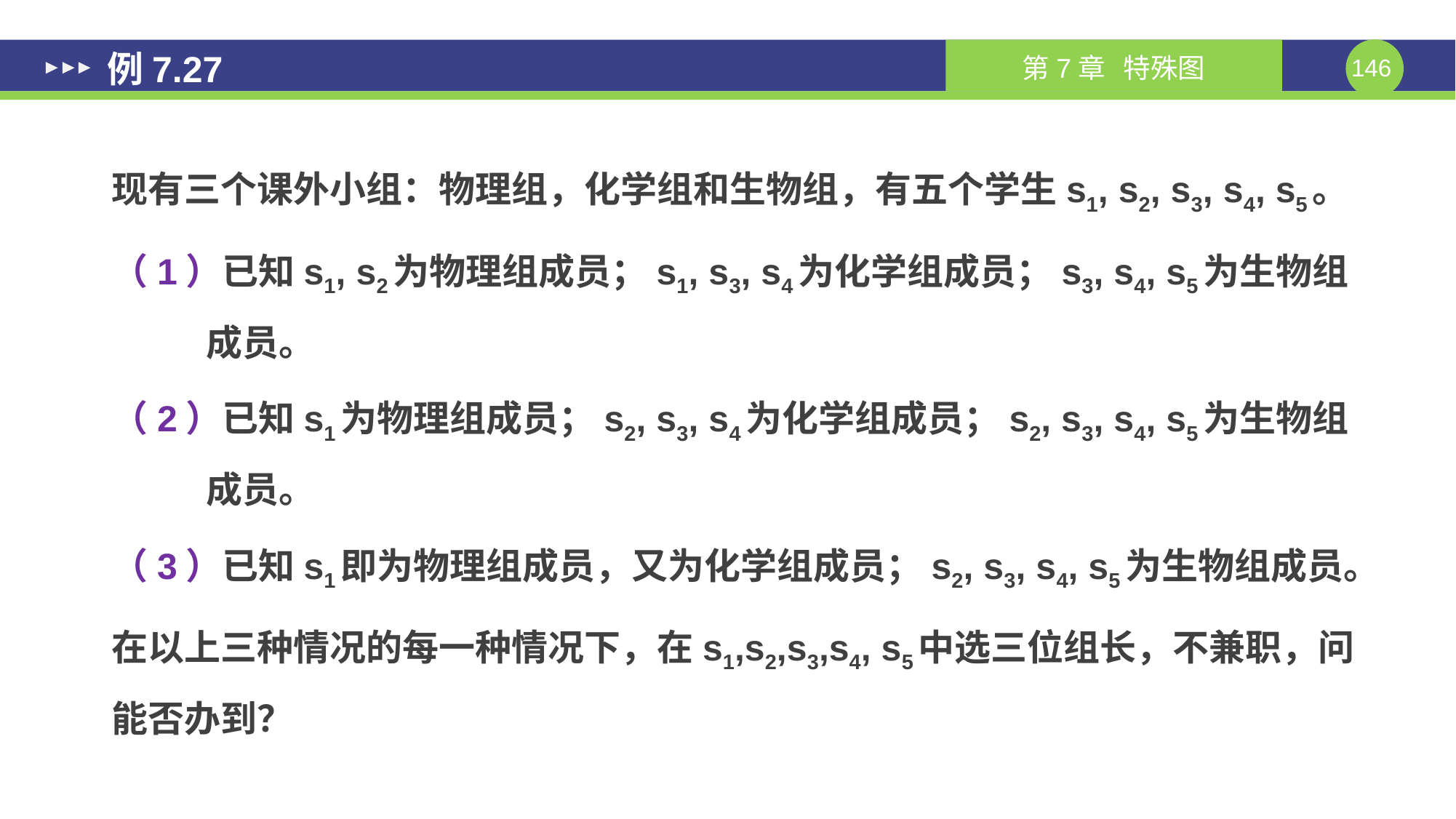

# 例7.27
现有三个课外小组：物理组，化学组和生物组，有五个学生s1, s2, s3, s4, s5。
（1）已知s1, s2为物理组成员；s1, s3, s4为化学组成员；s3, s4, s5为生物组成员。
（2）已知s1为物理组成员；s2, s3, s4为化学组成员；s2, s3, s4, s5为生物组成员。
（3）已知s1即为物理组成员，又为化学组成员；s2, s3, s4, s5为生物组成员。
在以上三种情况的每一种情况下，在s1,s2,s3,s4, s5中选三位组长，不兼职，问能否办到？